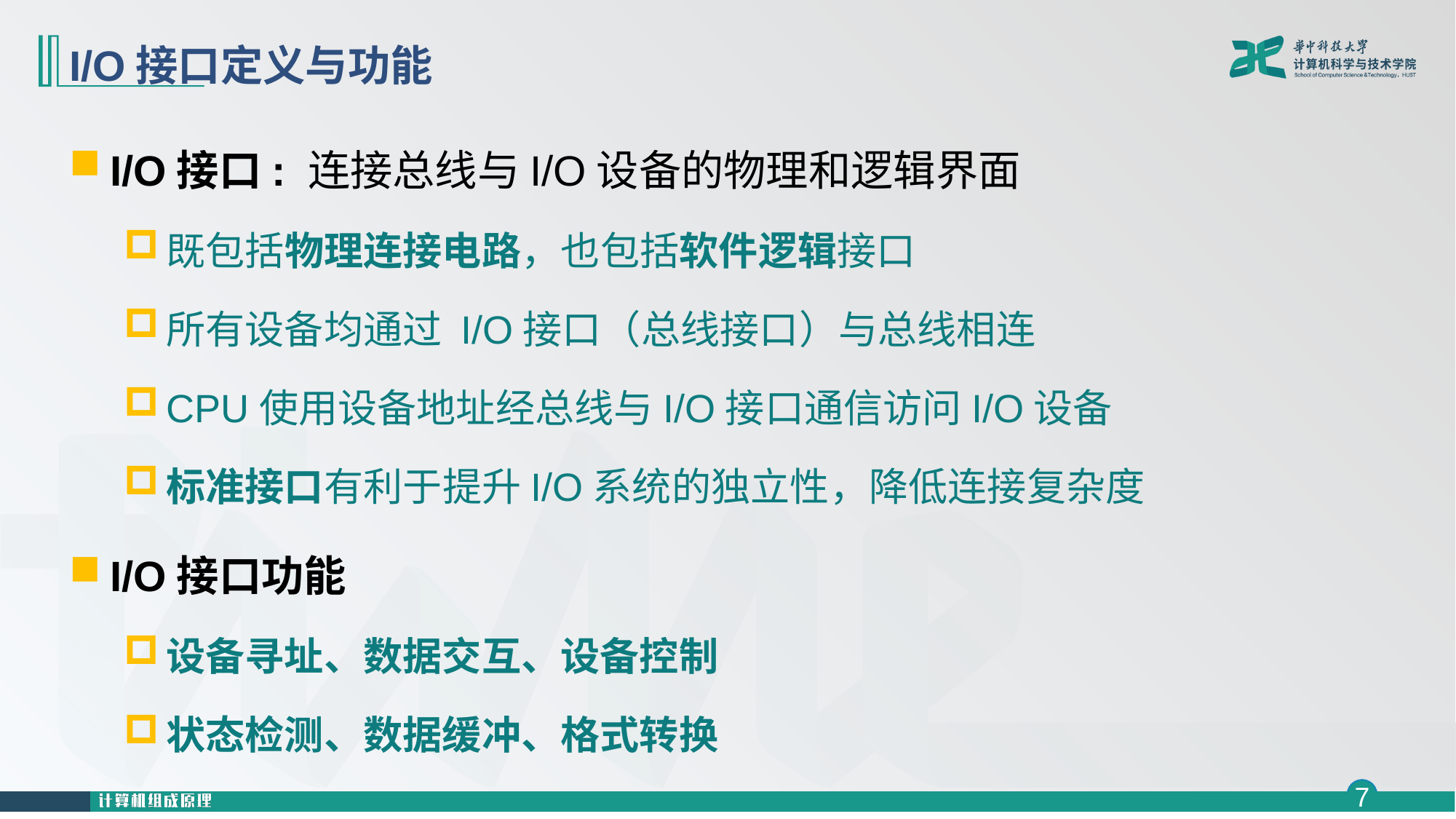

# I/O接口定义与功能
I/O接口: 连接总线与I/O设备的物理和逻辑界面
既包括物理连接电路，也包括软件逻辑接口
所有设备均通过 I/O接口（总线接口）与总线相连
CPU使用设备地址经总线与I/O接口通信访问I/O设备
标准接口有利于提升I/O系统的独立性，降低连接复杂度
I/O接口功能
设备寻址、数据交互、设备控制
状态检测、数据缓冲、格式转换